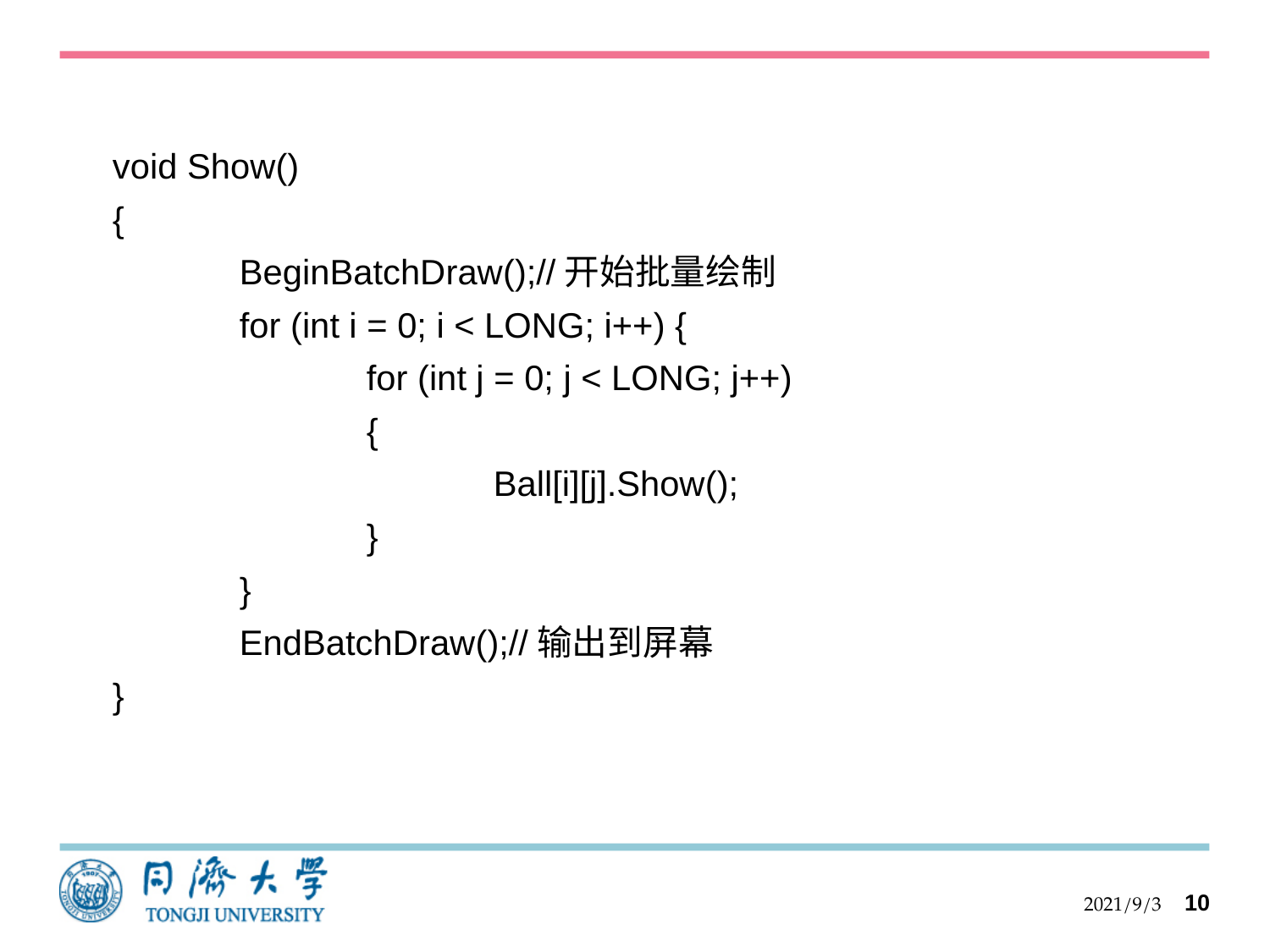

#
void Show()
{
	BeginBatchDraw();//开始批量绘制
	for (int i = 0; i < LONG; i++) {
		for (int j = 0; j < LONG; j++)
		{
			Ball[i][j].Show();
		}
	}
	EndBatchDraw();//输出到屏幕
}
2021/9/3
10